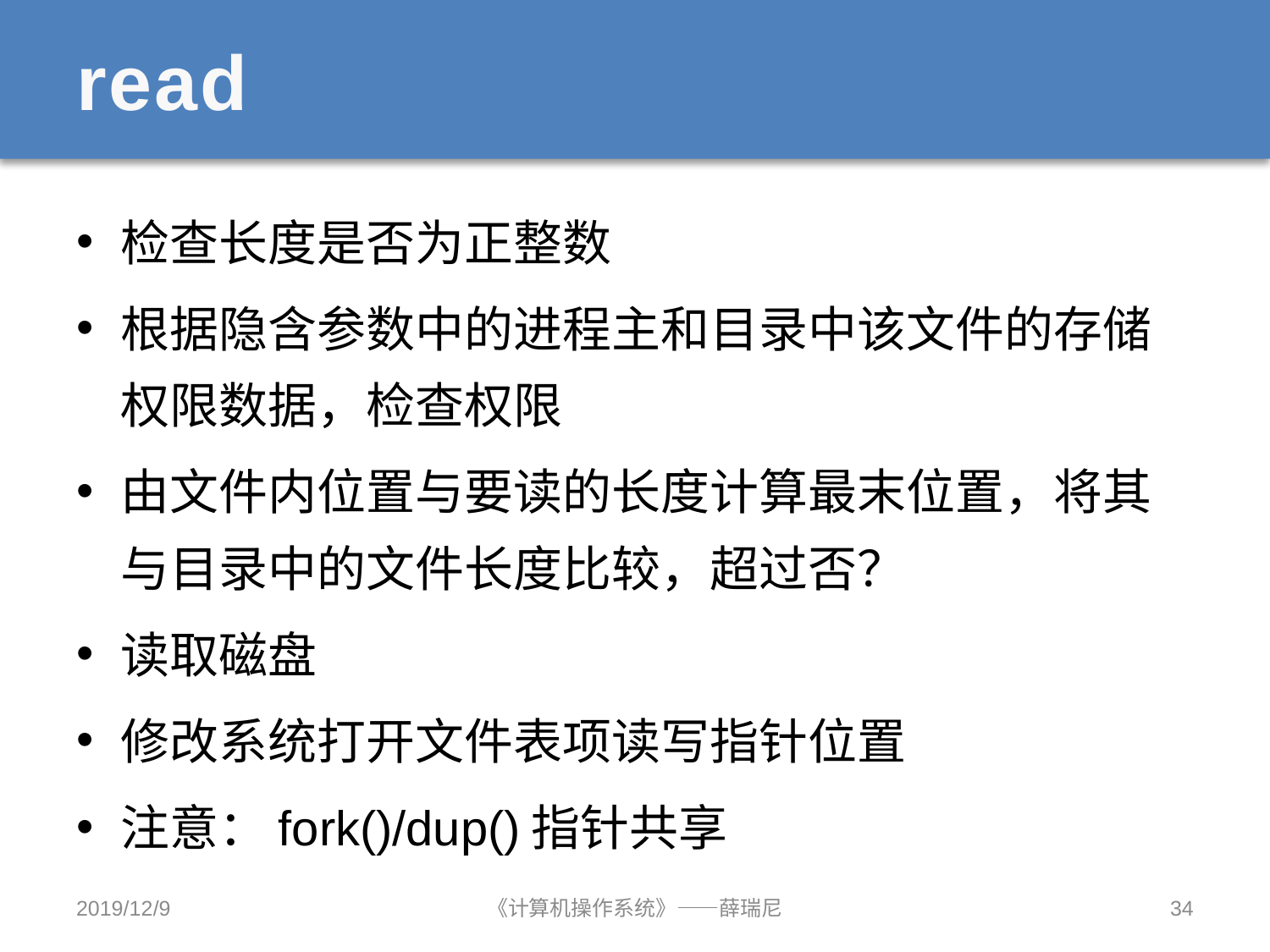

# read
检查长度是否为正整数
根据隐含参数中的进程主和目录中该文件的存储权限数据，检查权限
由文件内位置与要读的长度计算最末位置，将其与目录中的文件长度比较，超过否？
读取磁盘
修改系统打开文件表项读写指针位置
注意：fork()/dup()指针共享
2019/12/9
《计算机操作系统》——薛瑞尼
34